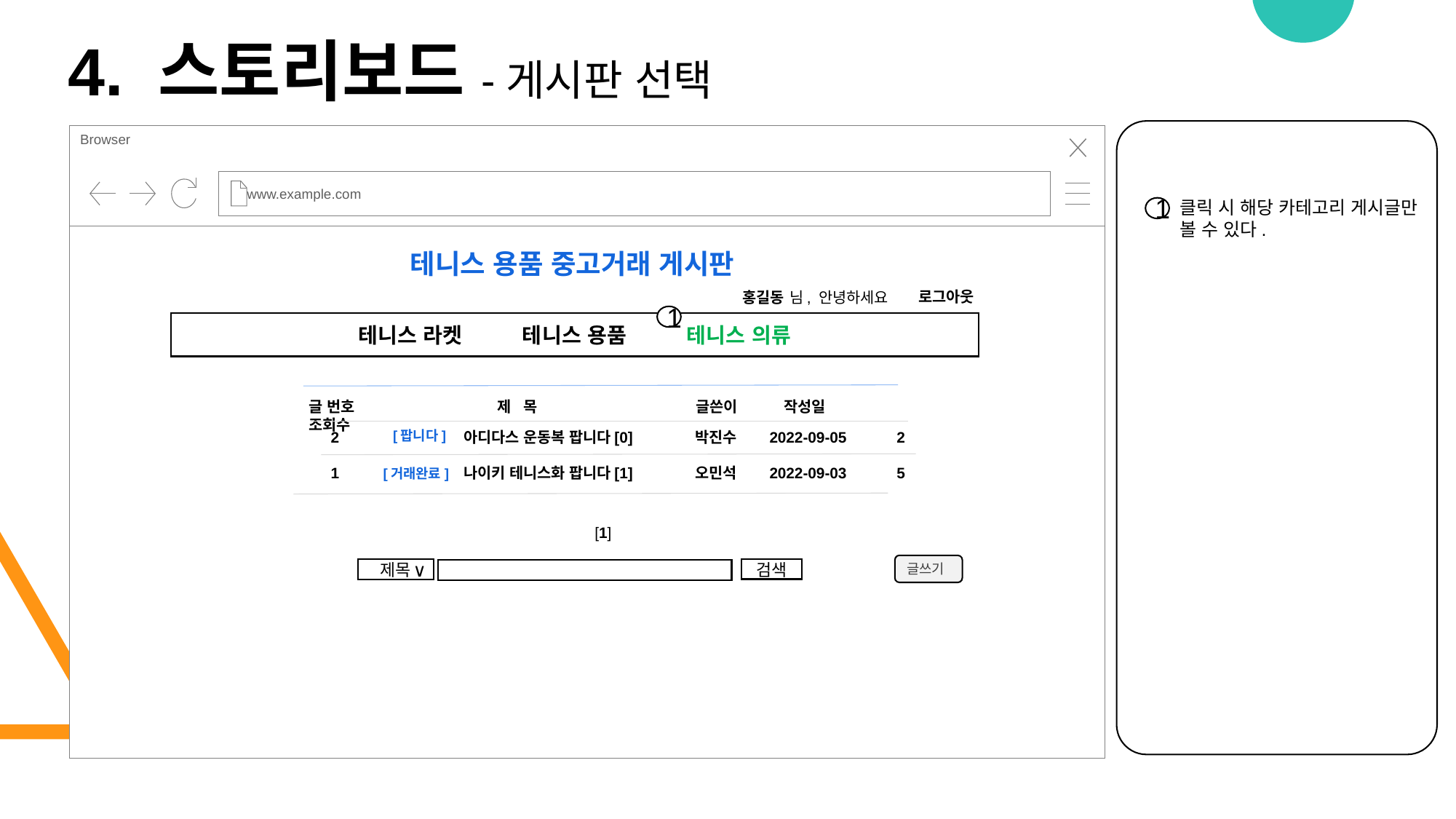

4. 스토리보드-게시판 선택
로그인 페이지로 이동
Browser

www.example.com

클릭 시 해당 카테고리 게시글만 볼 수 있다.
1
테니스 용품 중고거래 게시판
로그아웃
홍길동
님, 안녕하세요
1
테니스 라켓          테니스 용품          테니스 의류
글 번호                                  제   목                                      글쓴이           작성일              조회수
[팝니다]
    2                             아디다스 운동복 팝니다[0]              박진수       2022-09-05            2
    1                             나이키 테니스화 팝니다[1]              오민석       2022-09-03            5
[거래완료]
[1]
∨
글쓰기
제목
검색